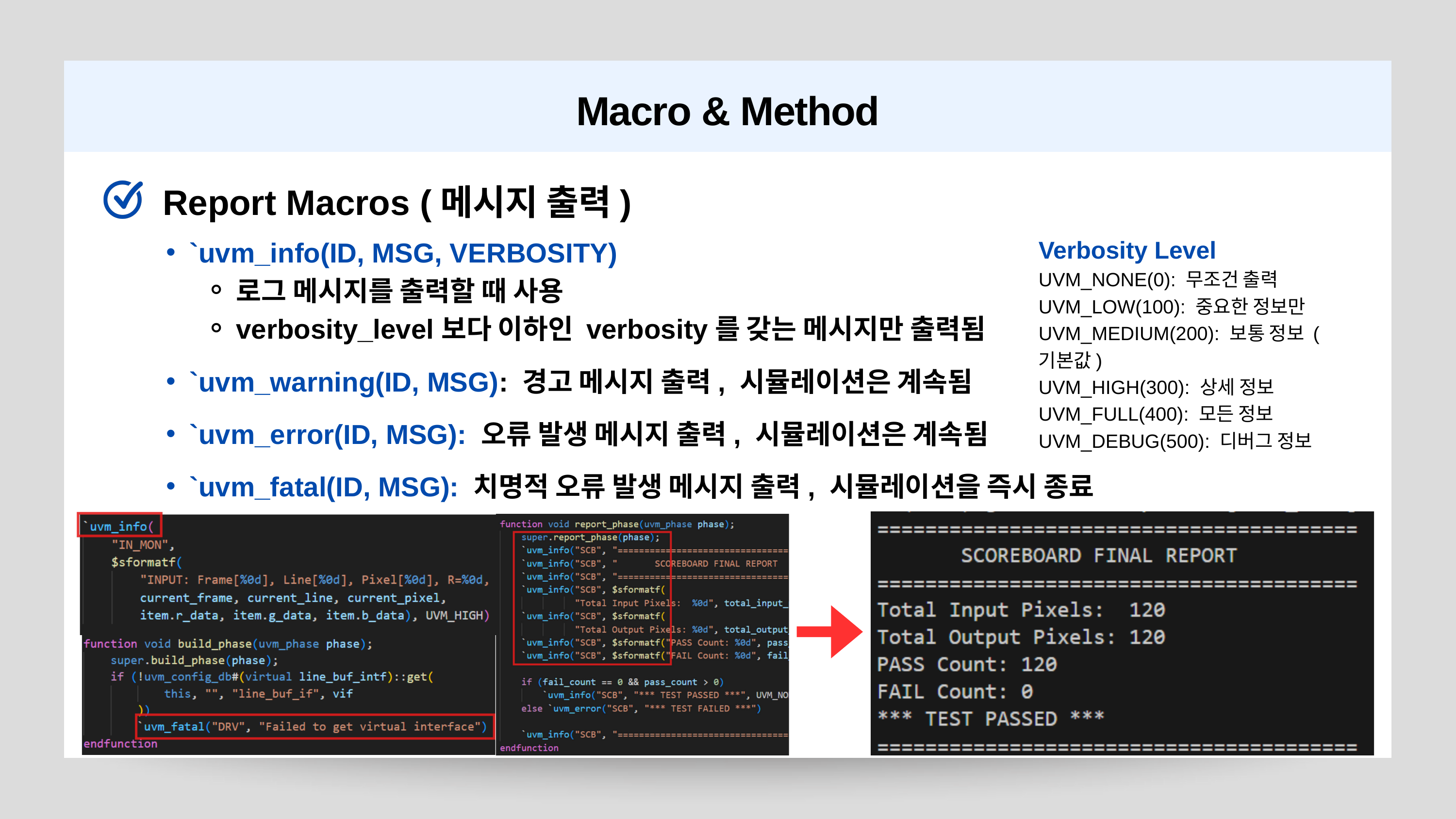

Macro & Method
Report Macros (메시지 출력)

`uvm_info(ID, MSG, VERBOSITY)
로그 메시지를 출력할 때 사용
verbosity_level보다 이하인 verbosity를 갖는 메시지만 출력됨

`uvm_warning(ID, MSG): 경고 메시지 출력, 시뮬레이션은 계속됨

`uvm_error(ID, MSG): 오류 발생 메시지 출력, 시뮬레이션은 계속됨

`uvm_fatal(ID, MSG): 치명적 오류 발생 메시지 출력, 시뮬레이션을 즉시 종료
Verbosity Level
UVM_NONE(0): 무조건 출력
UVM_LOW(100): 중요한 정보만
UVM_MEDIUM(200): 보통 정보 (기본값)
UVM_HIGH(300): 상세 정보
UVM_FULL(400): 모든 정보
UVM_DEBUG(500): 디버그 정보